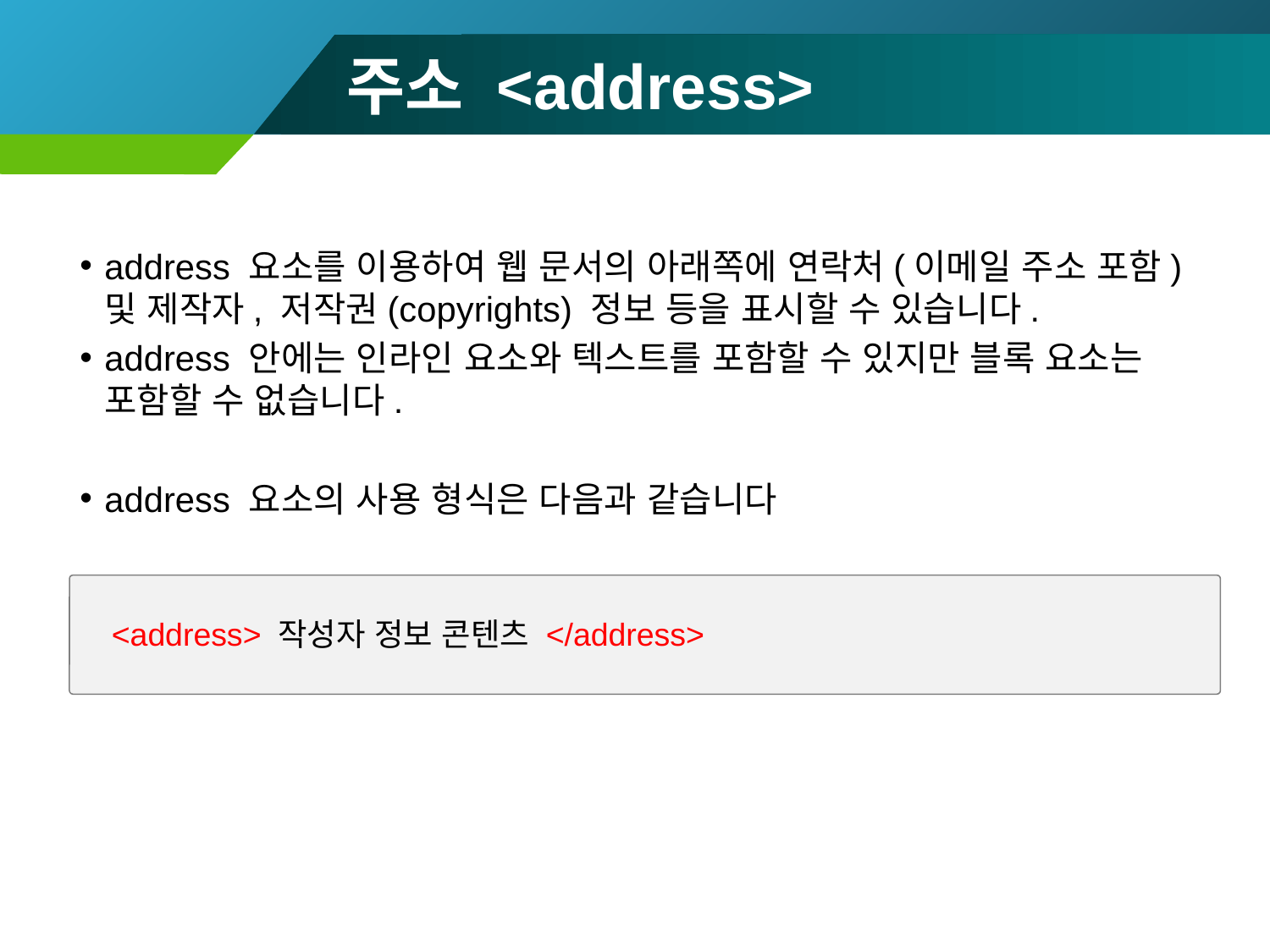

# 주소 <address>
address 요소를 이용하여 웹 문서의 아래쪽에 연락처(이메일 주소 포함) 및 제작자, 저작권(copyrights) 정보 등을 표시할 수 있습니다.
address 안에는 인라인 요소와 텍스트를 포함할 수 있지만 블록 요소는 포함할 수 없습니다.

address 요소의 사용 형식은 다음과 같습니다

<address> 작성자 정보 콘텐츠 </address>